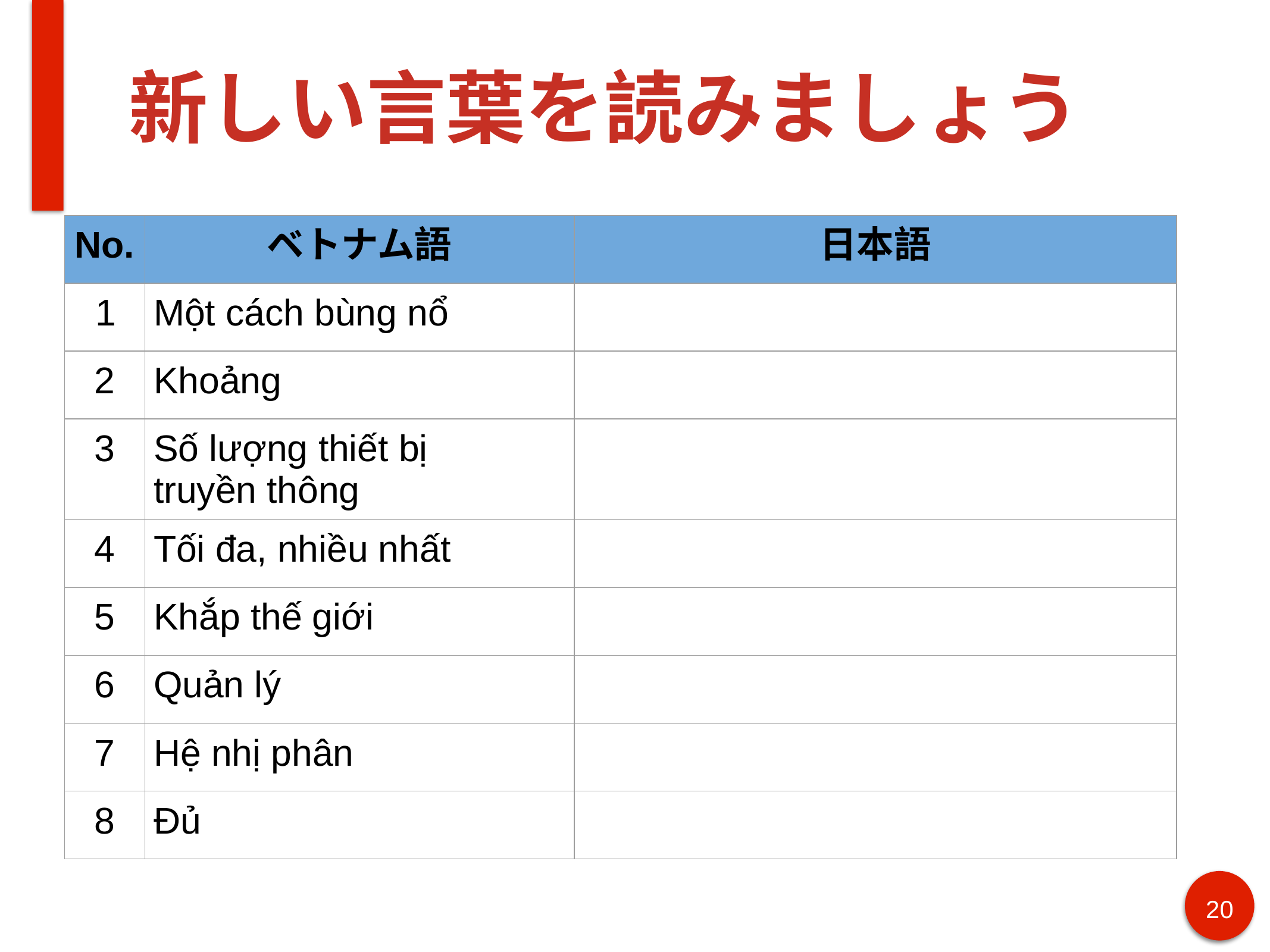

# 新しい言葉を読みましょう
| No. | ベトナム語 | 日本語 |
| --- | --- | --- |
| 1 | Một cách bùng nổ |  |
| 2 | Khoảng |  |
| 3 | Số lượng thiết bị truyền thông |  |
| 4 | Tối đa, nhiều nhất |  |
| 5 | Khắp thế giới |  |
| 6 | Quản lý |  |
| 7 | Hệ nhị phân |  |
| 8 | Đủ |  |
20